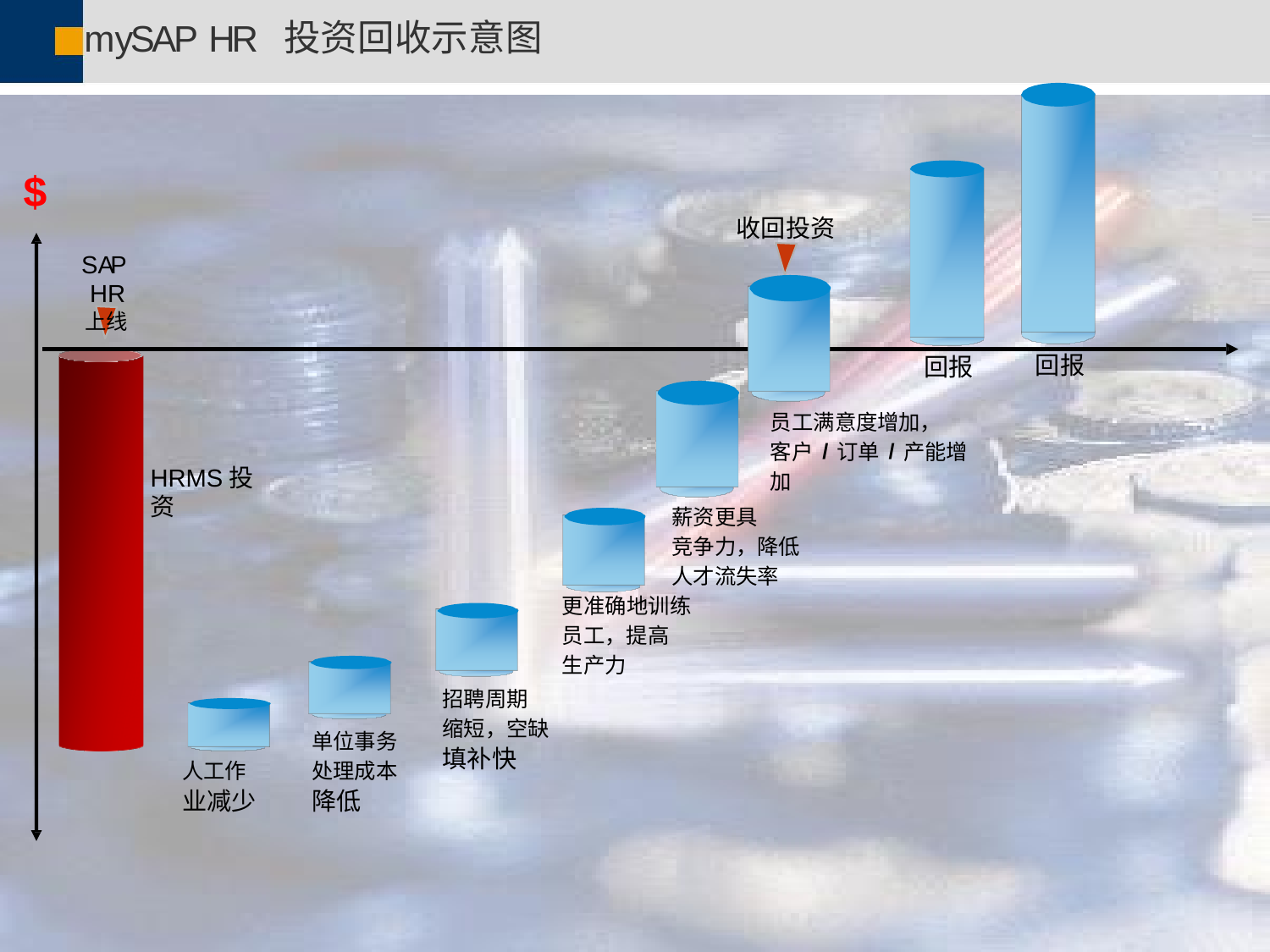

mySAP HR 投资回收示意图

©  SAP AG 2002, Title of Presentation, Speaker Name  79

$
收回投资

SAP  HR
上线

回报
回报

员工满意度增加，
客户/订单/产能增加
HRMS投资

薪资更具
竞争力，降低
人才流失率
更准确地训练
员工，提高
生产力

招聘周期
缩短，空缺
填补快

单位事务
处理成本
降低

人工作
业减少